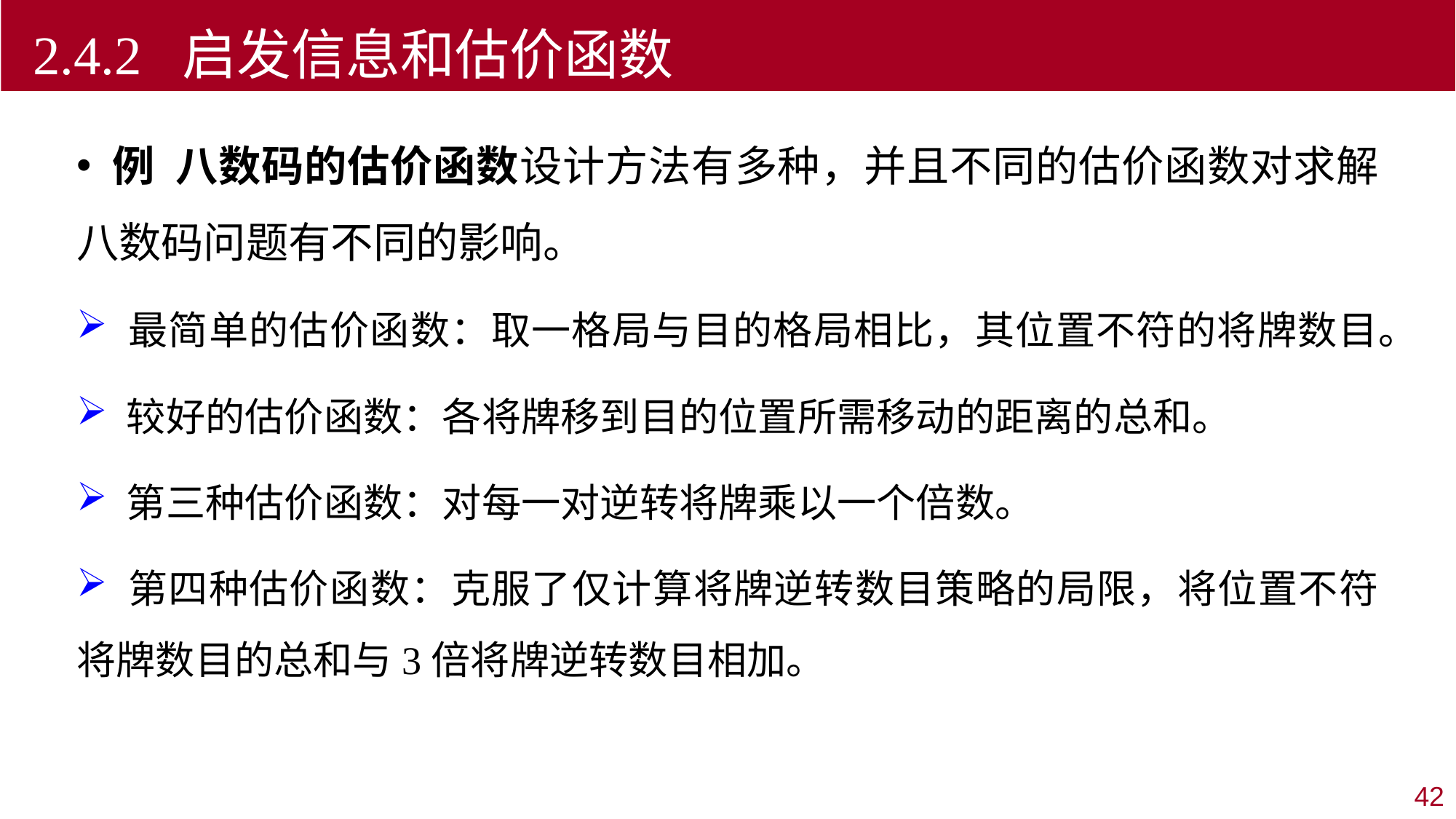

2.4.2  启发信息和估价函数
 例  八数码的估价函数设计方法有多种，并且不同的估价函数对求解八数码问题有不同的影响。
 最简单的估价函数：取一格局与目的格局相比，其位置不符的将牌数目。
 较好的估价函数：各将牌移到目的位置所需移动的距离的总和。
 第三种估价函数：对每一对逆转将牌乘以一个倍数。
 第四种估价函数：克服了仅计算将牌逆转数目策略的局限，将位置不符将牌数目的总和与3倍将牌逆转数目相加。

42